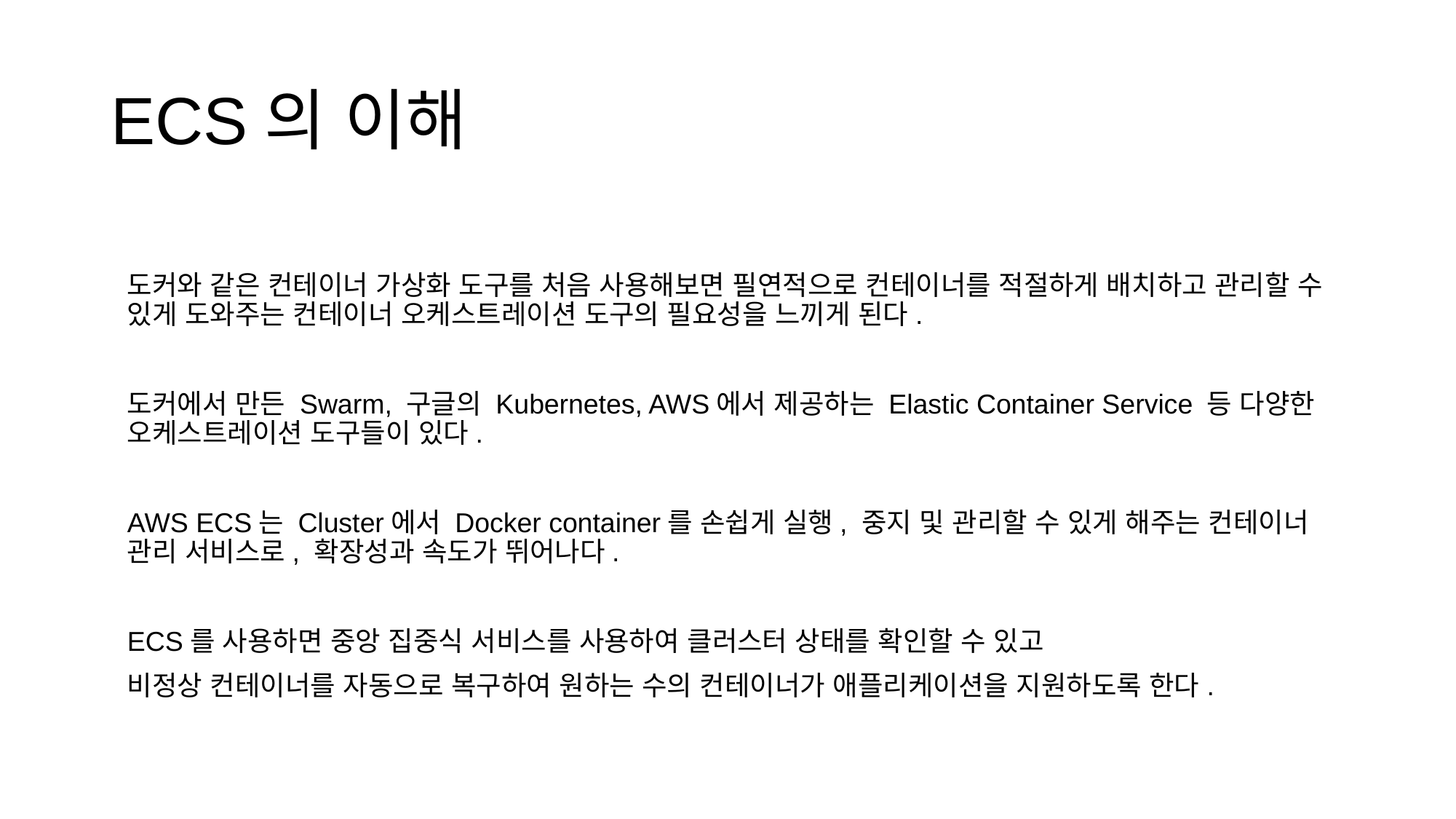

# ECS의 이해

도커와 같은 컨테이너 가상화 도구를 처음 사용해보면 필연적으로 컨테이너를 적절하게 배치하고 관리할 수 있게 도와주는 컨테이너 오케스트레이션 도구의 필요성을 느끼게 된다.

도커에서 만든 Swarm, 구글의 Kubernetes, AWS에서 제공하는 Elastic Container Service 등 다양한 오케스트레이션 도구들이 있다.

AWS ECS는 Cluster에서 Docker container를 손쉽게 실행, 중지 및 관리할 수 있게 해주는 컨테이너 관리 서비스로, 확장성과 속도가 뛰어나다.

ECS를 사용하면 중앙 집중식 서비스를 사용하여 클러스터 상태를 확인할 수 있고
비정상 컨테이너를 자동으로 복구하여 원하는 수의 컨테이너가 애플리케이션을 지원하도록 한다.